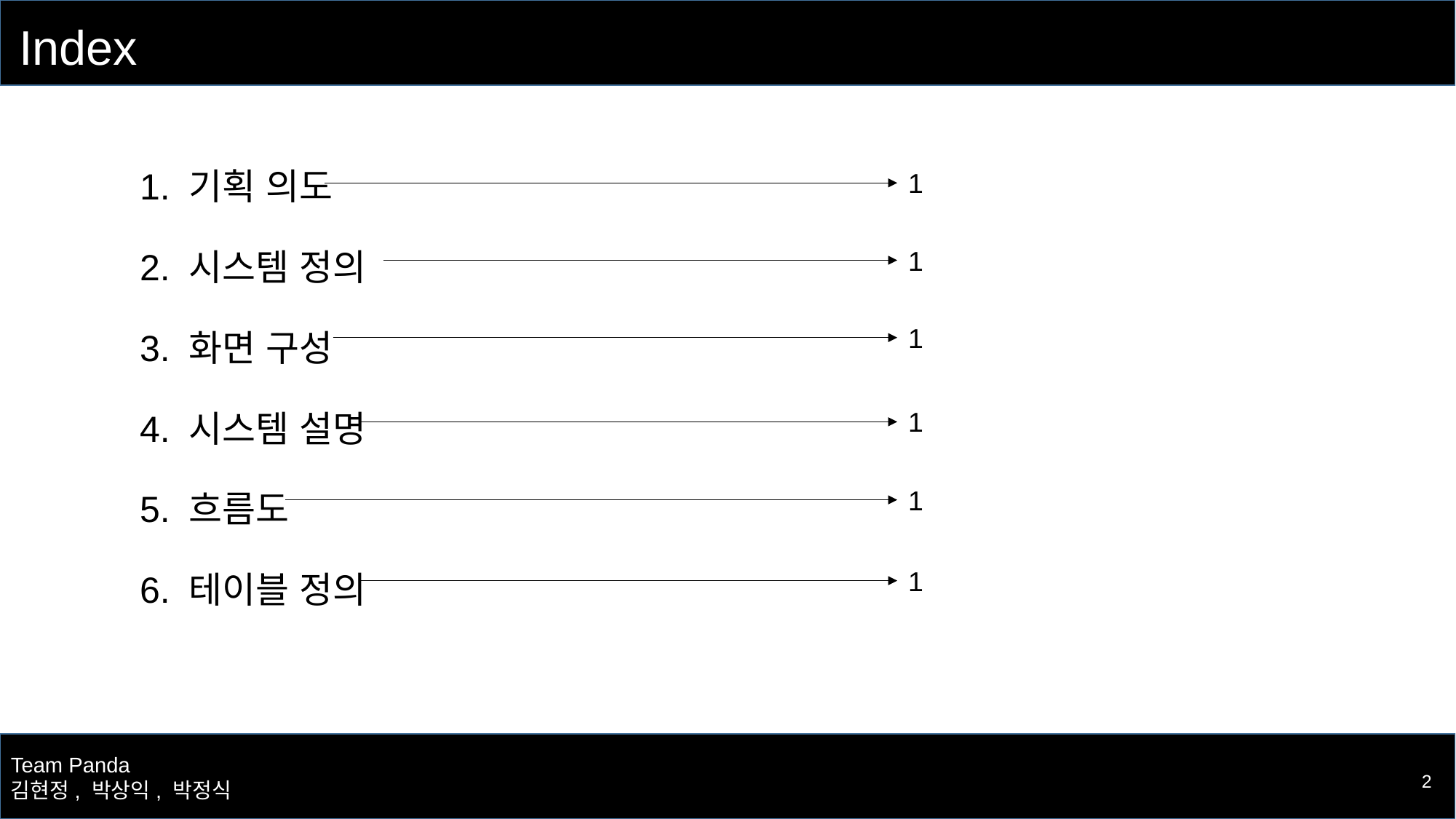

# Index
1. 기획 의도
2. 시스템 정의
3. 화면 구성
4. 시스템 설명
5. 흐름도
6. 테이블 정의

1
1
1
1
1
1